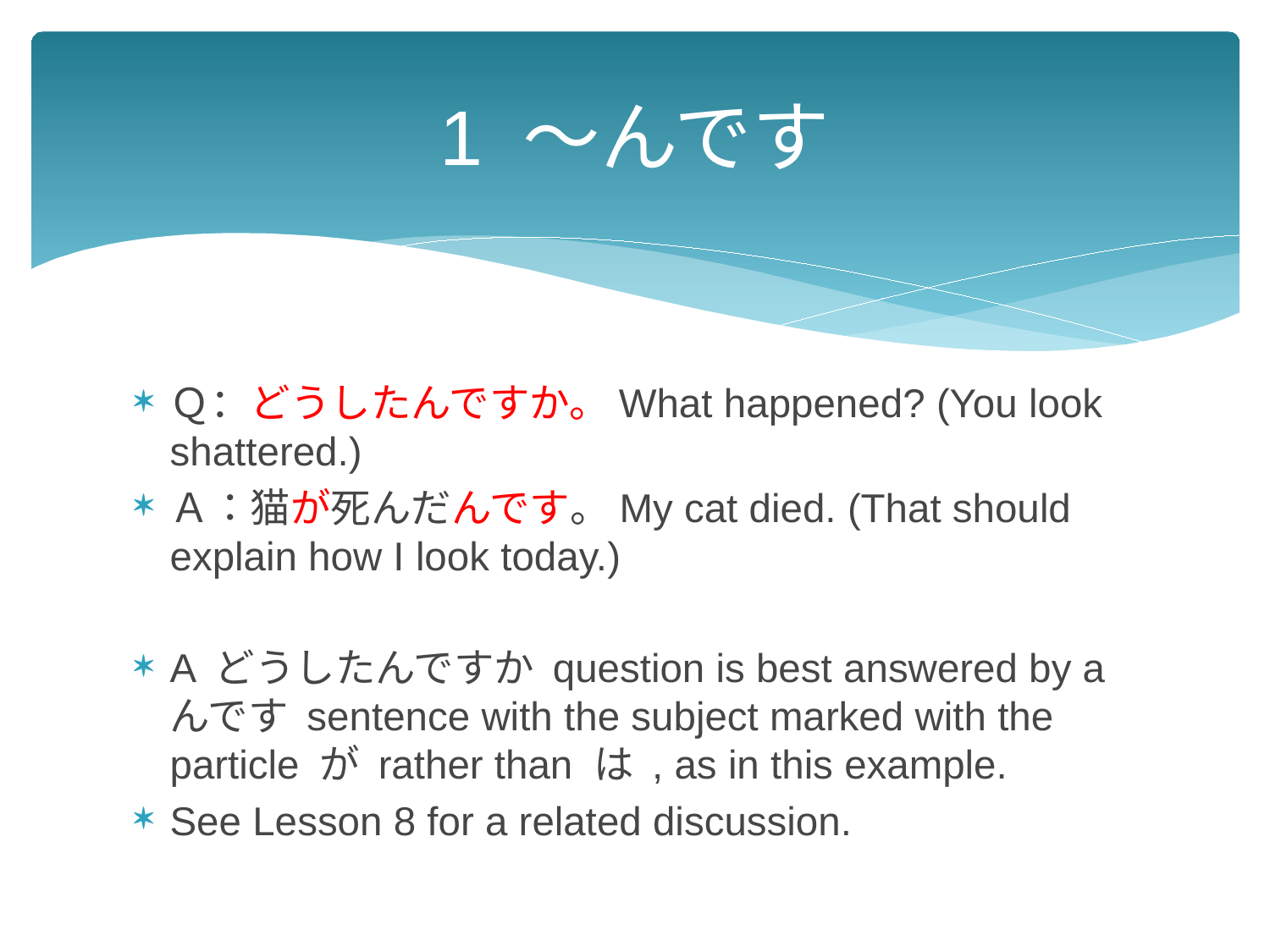

# 1 ～んです
Ｑ：どうしたんですか。What happened? (You look shattered.)
Ａ：猫が死んだんです。My cat died. (That should explain how I look today.)

A どうしたんですか question is best answered by a んです sentence with the subject marked with the particle が rather than は , as in this example.
See Lesson 8 for a related discussion.